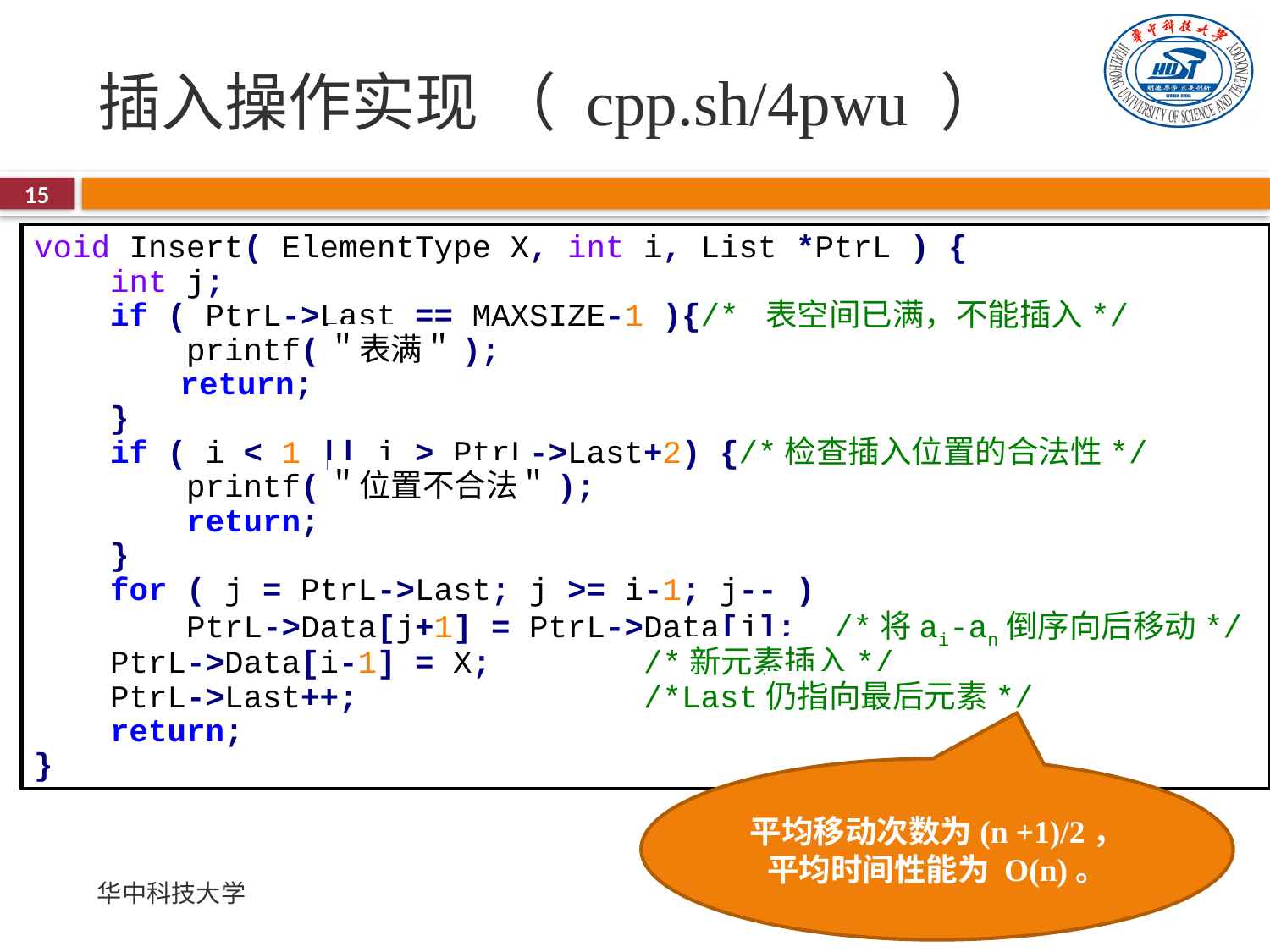

# 插入操作实现 （ cpp.sh/4pwu ）
15
void Insert( ElementType X, int i, List *PtrL ) {
    int j;
    if ( PtrL->Last == MAXSIZE-1 ){/* 表空间已满，不能插入*/
        printf(＂表满＂);
	 return;
    }
    if ( i < 1 || i > PtrL->Last+2) {/*检查插入位置的合法性*/
        printf(＂位置不合法＂);
        return;
    }
    for ( j = PtrL->Last; j >= i-1; j-- )
        PtrL->Data[j+1] = PtrL->Data[j];  /*将ai-an倒序向后移动*/
    PtrL->Data[i-1] = X;        /*新元素插入*/
    PtrL->Last++;               /*Last仍指向最后元素*/
    return;
}
平均移动次数为(n +1)/2，平均时间性能为 O(n)。
华中科技大学